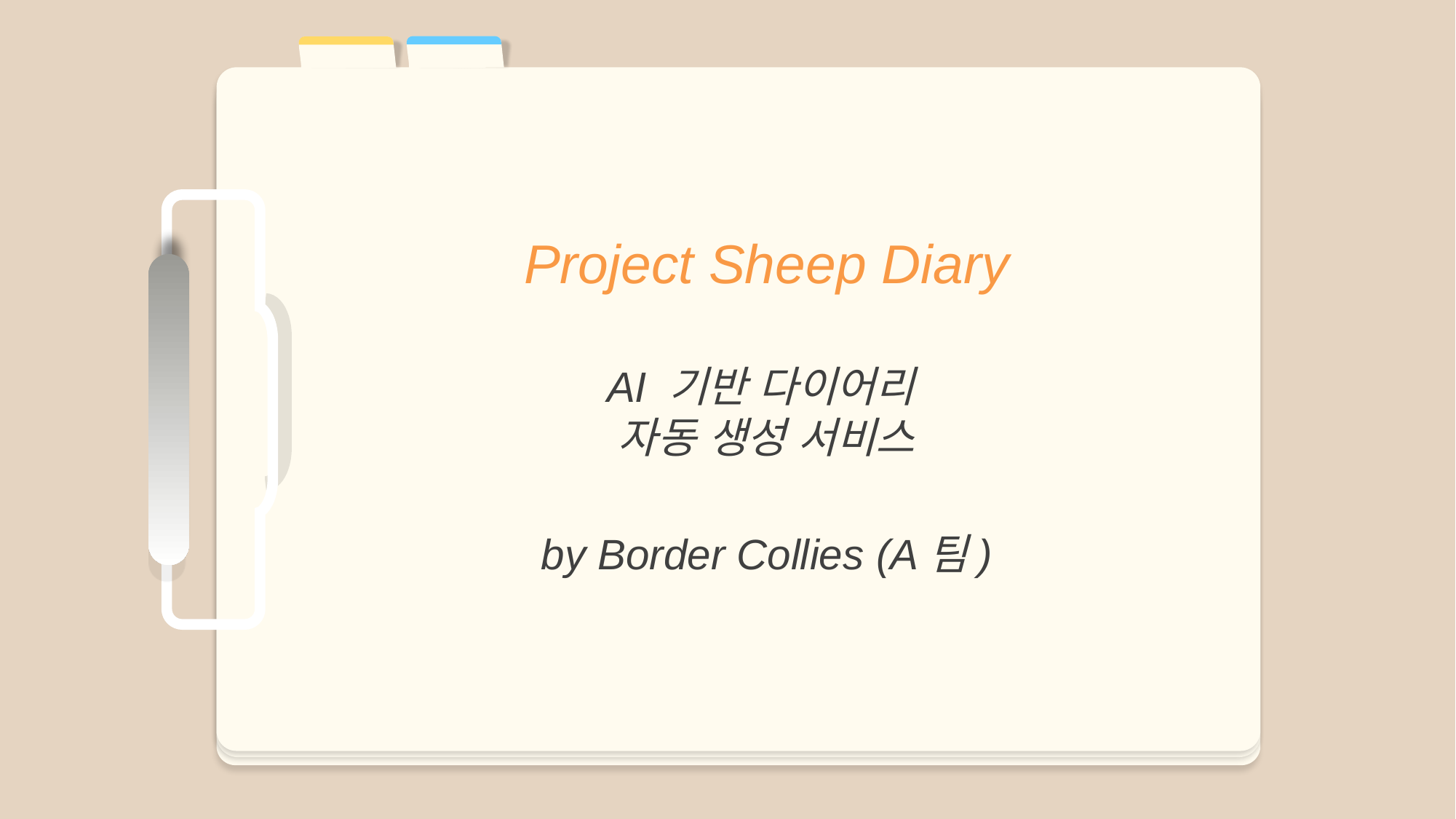

Project Sheep Diary

AI 기반 다이어리
자동 생성 서비스

by Border Collies (A팀)